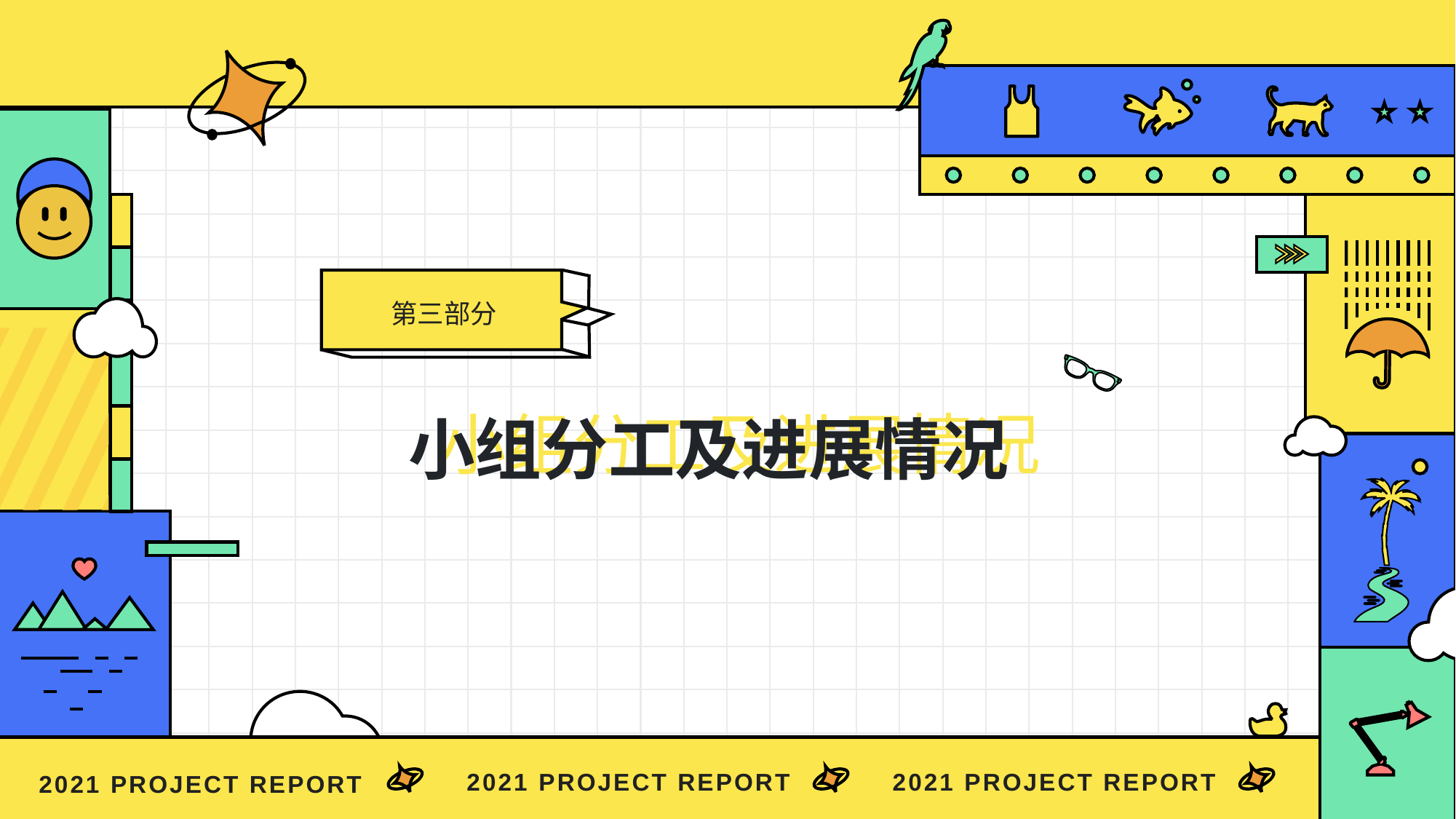

第三部分

小组分工及进展情况
小组分工及进展情况

2021 project report
2021 project report
2021 project report